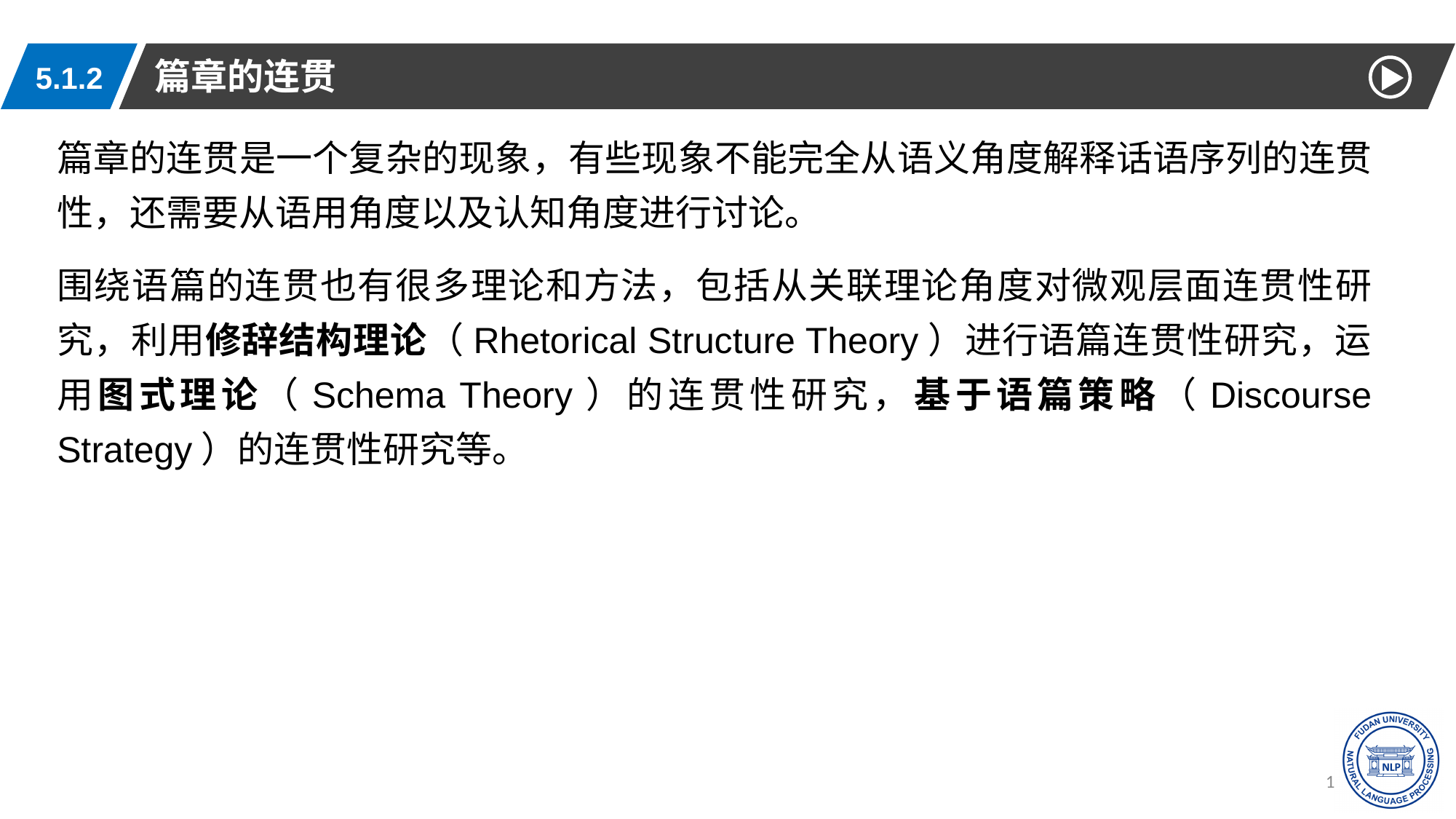

篇章的连贯
5.1.2

篇章的连贯是一个复杂的现象，有些现象不能完全从语义角度解释话语序列的连贯性，还需要从语用角度以及认知角度进行讨论。
围绕语篇的连贯也有很多理论和方法，包括从关联理论角度对微观层面连贯性研究，利用修辞结构理论（Rhetorical Structure Theory）进行语篇连贯性研究，运用图式理论（Schema Theory）的连贯性研究，基于语篇策略（Discourse Strategy）的连贯性研究等。
16